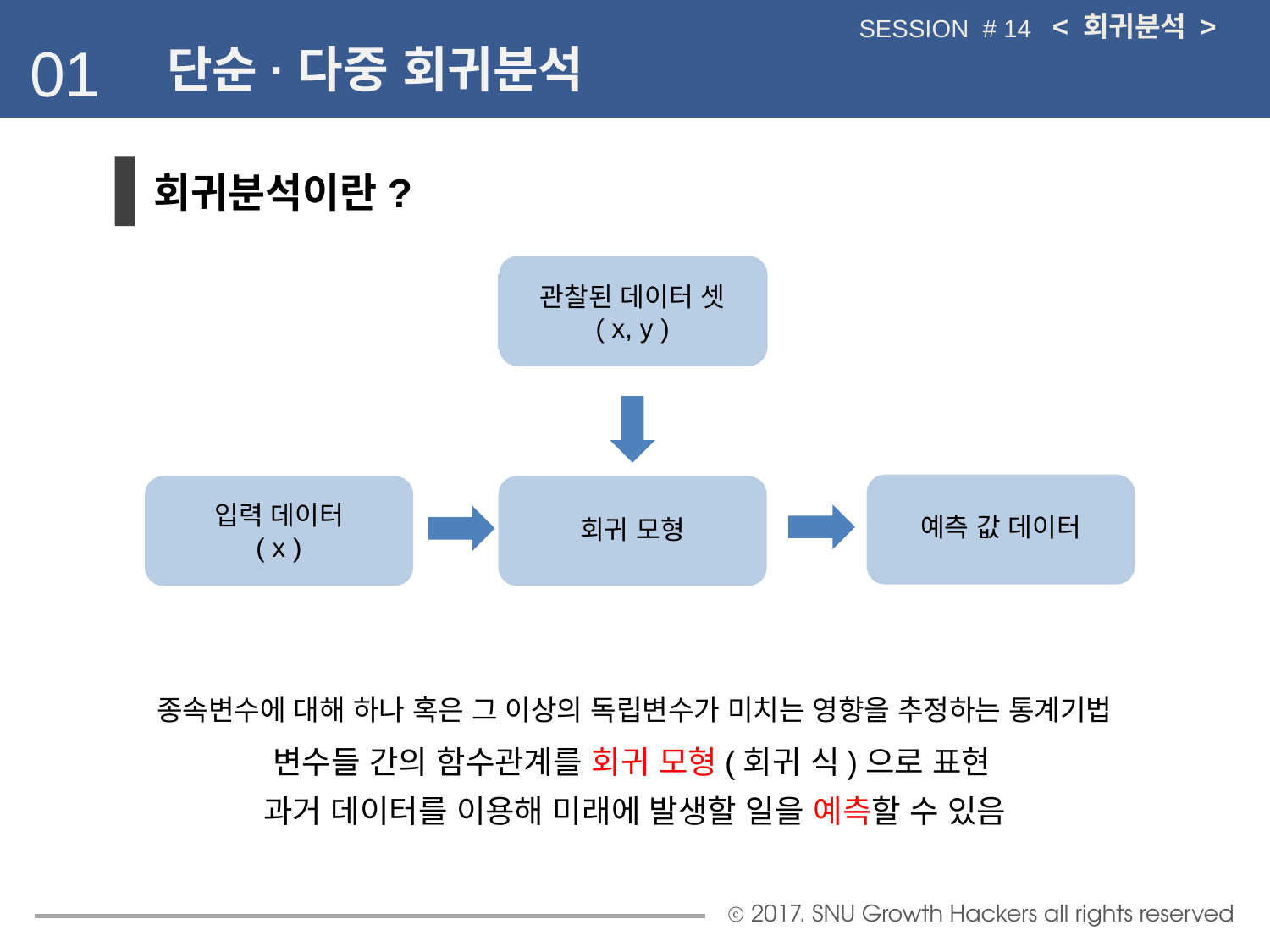

< 회귀분석 >
SESSION  # 14
01
단순·다중 회귀분석

회귀분석이란?

관찰된 데이터 셋
( x, y )

예측 값 데이터

입력 데이터
( x )

회귀 모형
종속변수에 대해 하나 혹은 그 이상의 독립변수가 미치는 영향을 추정하는 통계기법
변수들 간의 함수관계를 회귀 모형(회귀 식)으로 표현
과거 데이터를 이용해 미래에 발생할 일을 예측할 수 있음
ⓒ 2017. SNU Growth Hackers all rights reserved